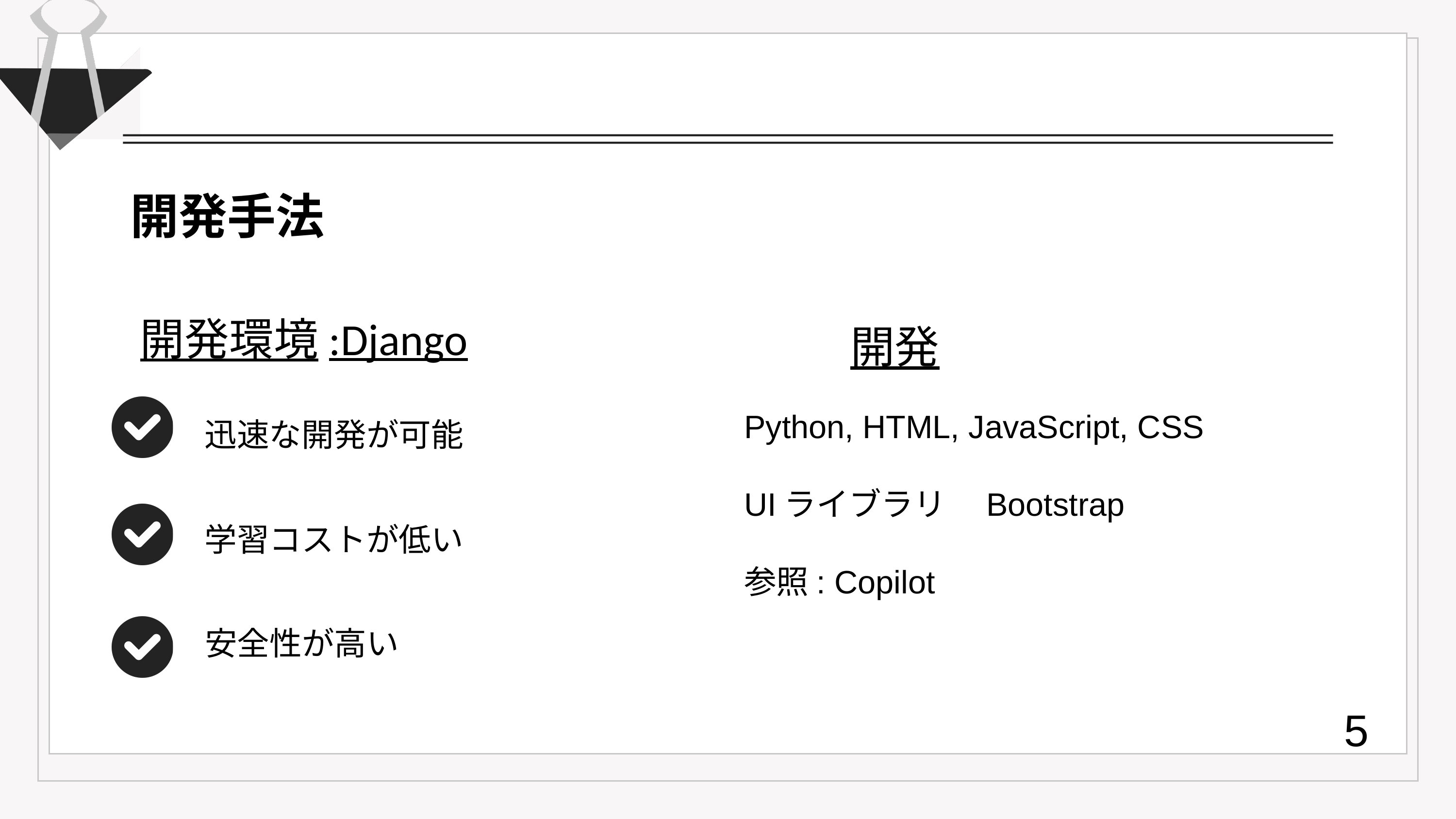

開発手法
開発環境:Django
開発

Python, HTML, JavaScript, CSS
UIライブラリ　Bootstrap

参照: Copilot
迅速な開発が可能

学習コストが低い

安全性が高い
5